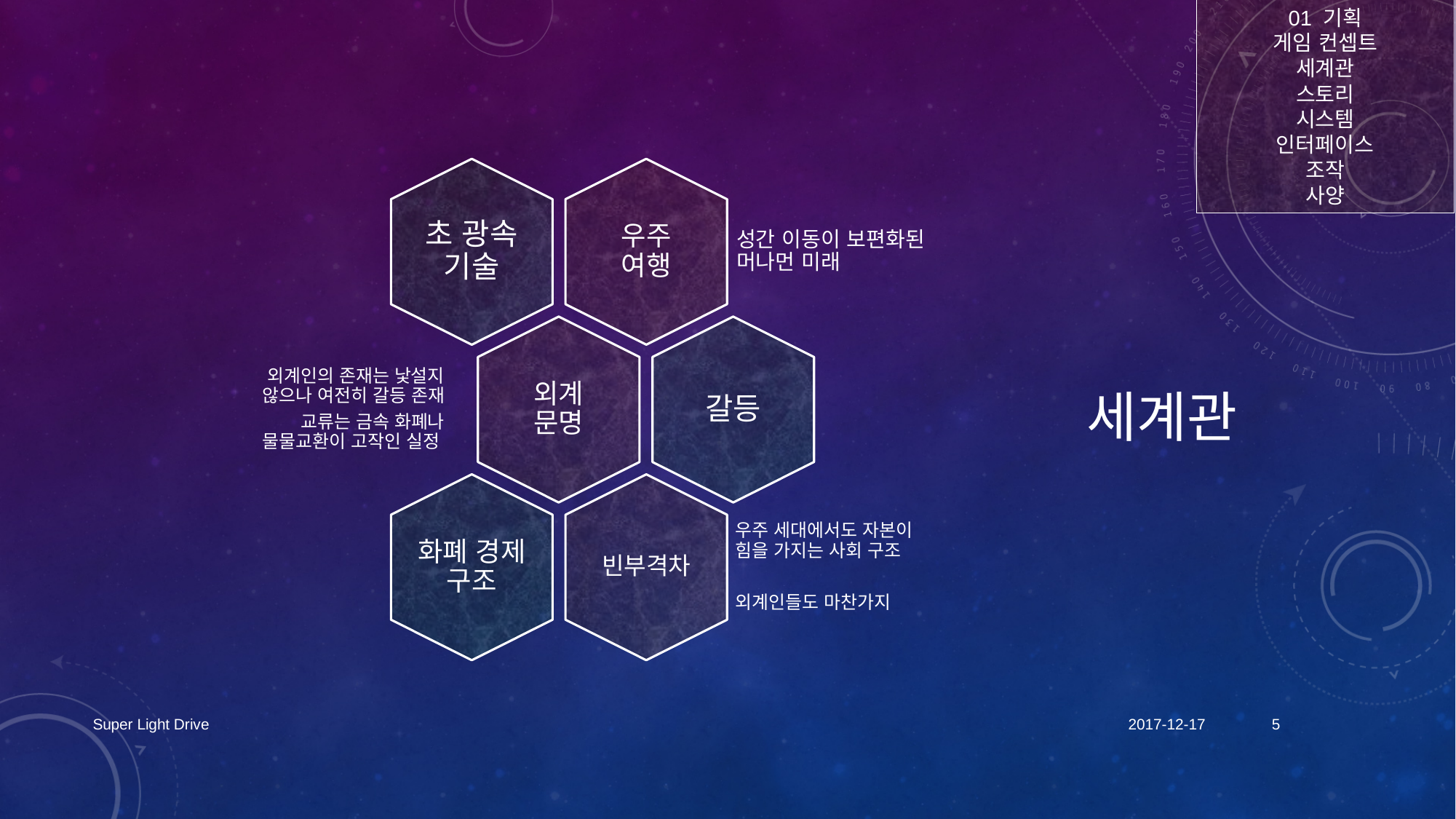

01 기획
게임 컨셉트
세계관
스토리
시스템
인터페이스
조작
사양
# 세계관

우주 여행
성간 이동이 보편화된 머나먼 미래
초 광속 기술
외계
문명
외계인의 존재는 낯설지 않으나 여전히 갈등 존재
교류는 금속 화폐나 물물교환이 고작인 실정
갈등
빈부격차
우주 세대에서도 자본이 힘을 가지는 사회 구조

외계인들도 마찬가지
화폐 경제 구조
Super Light Drive
2017-12-17
5